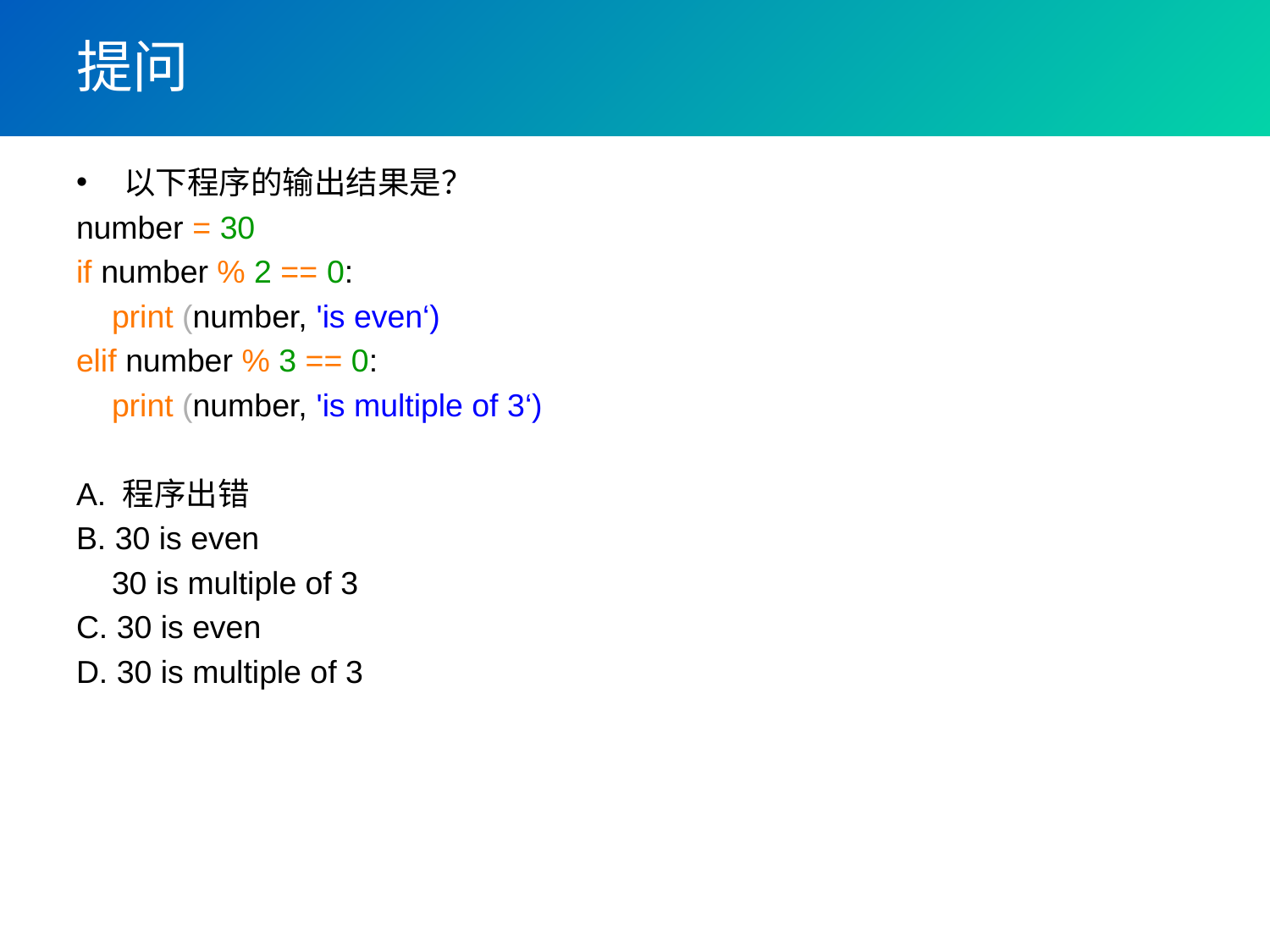

# 提问
以下程序的输出结果是？
number = 30
if number % 2 == 0:
    print (number, 'is even‘)
elif number % 3 == 0:
    print (number, 'is multiple of 3‘)

A. 程序出错
B. 30 is even
    30 is multiple of 3
C. 30 is even
D. 30 is multiple of 3